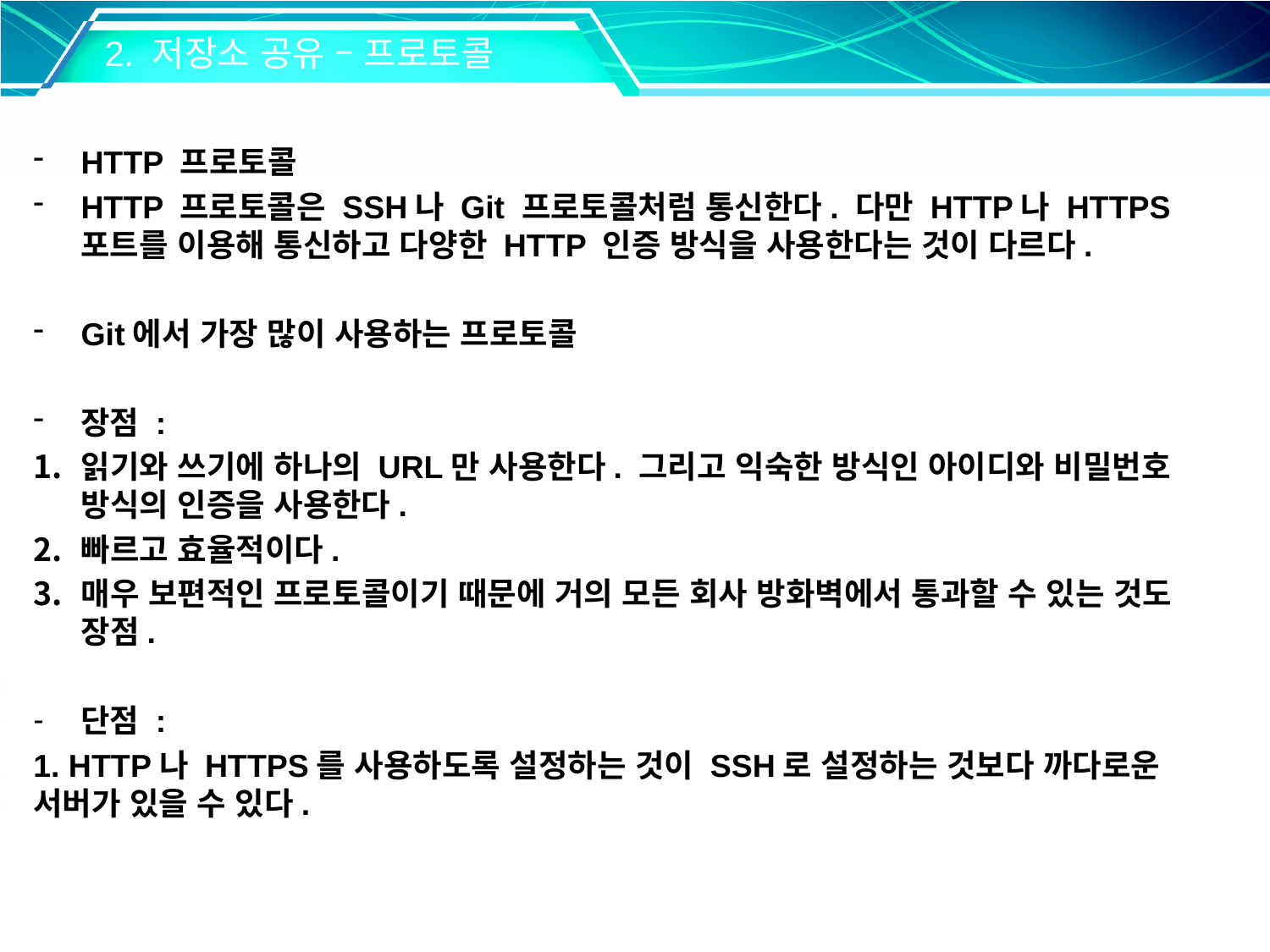

2. 저장소 공유 – 프로토콜
HTTP 프로토콜
HTTP 프로토콜은 SSH나 Git 프로토콜처럼 통신한다. 다만 HTTP나 HTTPS 포트를 이용해 통신하고 다양한 HTTP 인증 방식을 사용한다는 것이 다르다.

Git에서 가장 많이 사용하는 프로토콜

장점 :
읽기와 쓰기에 하나의 URL만 사용한다. 그리고 익숙한 방식인 아이디와 비밀번호 방식의 인증을 사용한다.
빠르고 효율적이다.
매우 보편적인 프로토콜이기 때문에 거의 모든 회사 방화벽에서 통과할 수 있는 것도 장점.

단점 :
1. HTTP나 HTTPS를 사용하도록 설정하는 것이 SSH로 설정하는 것보다 까다로운 서버가 있을 수 있다.